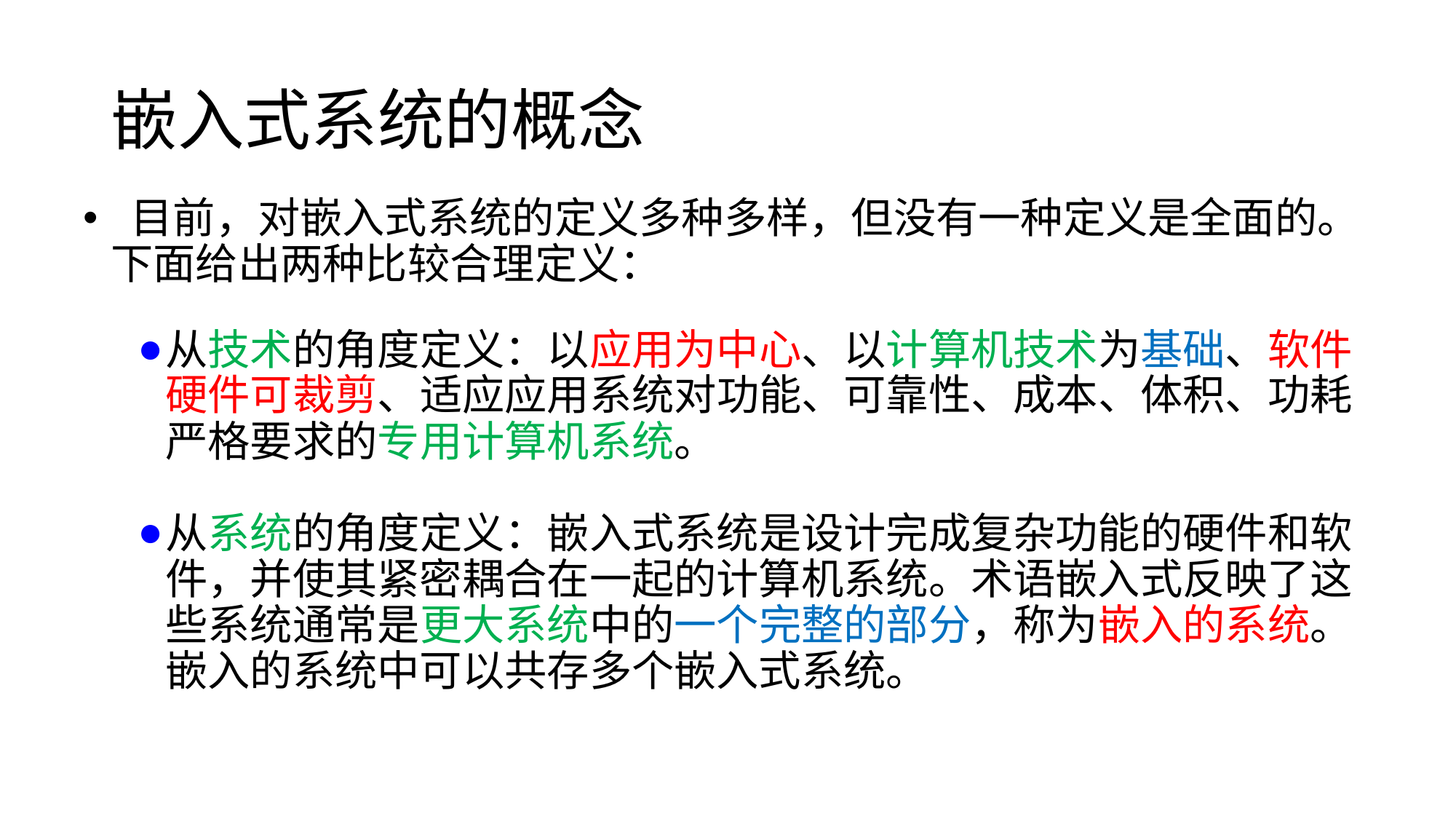

# 嵌入式系统的概念
 目前，对嵌入式系统的定义多种多样，但没有一种定义是全面的。下面给出两种比较合理定义：

从技术的角度定义：以应用为中心、以计算机技术为基础、软件硬件可裁剪、适应应用系统对功能、可靠性、成本、体积、功耗严格要求的专用计算机系统。

从系统的角度定义：嵌入式系统是设计完成复杂功能的硬件和软件，并使其紧密耦合在一起的计算机系统。术语嵌入式反映了这些系统通常是更大系统中的一个完整的部分，称为嵌入的系统。嵌入的系统中可以共存多个嵌入式系统。